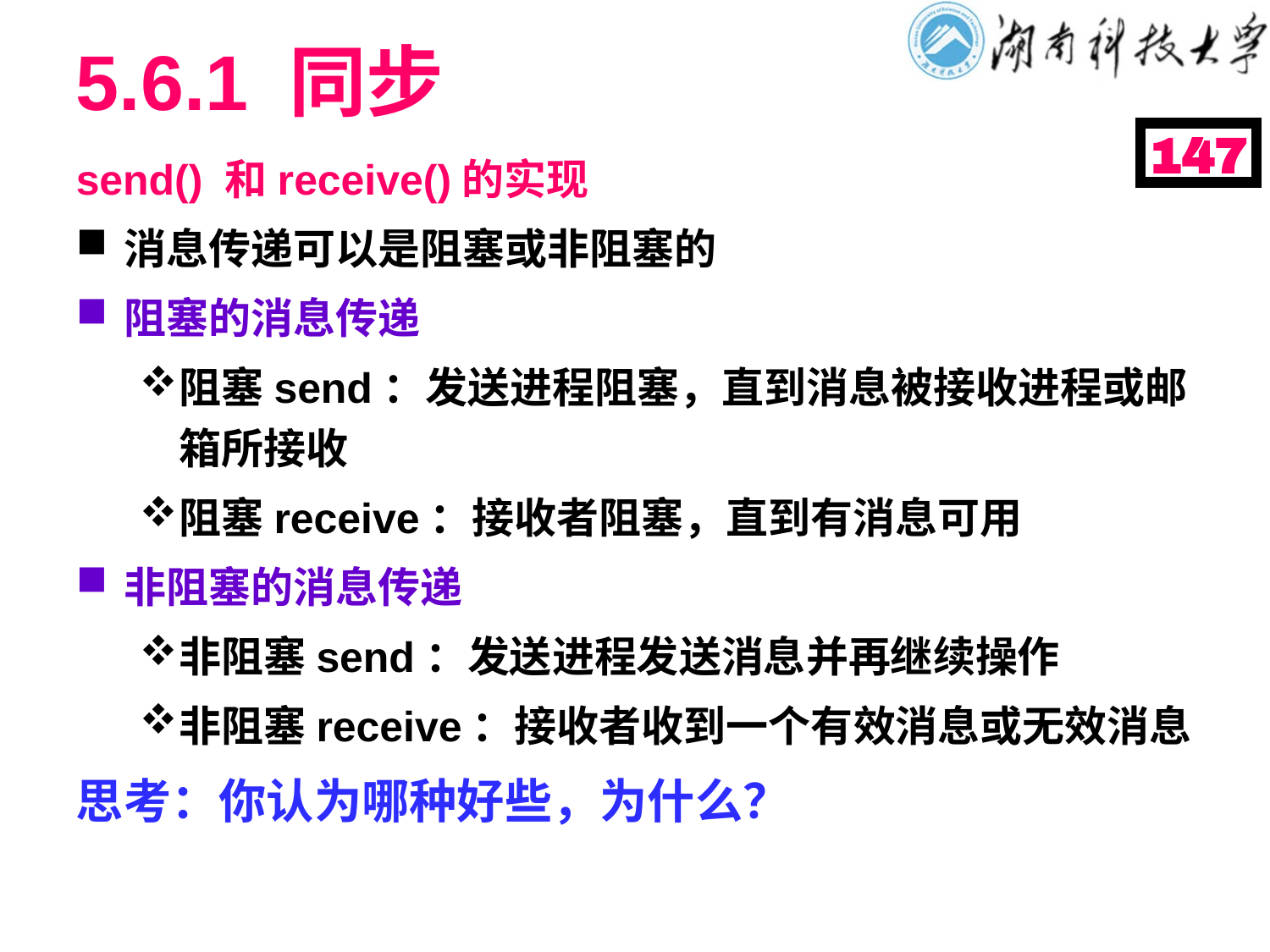

# 5.6.1 同步
147
send() 和receive()的实现
消息传递可以是阻塞或非阻塞的
阻塞的消息传递
阻塞send：发送进程阻塞，直到消息被接收进程或邮箱所接收
阻塞receive：接收者阻塞，直到有消息可用
非阻塞的消息传递
非阻塞send：发送进程发送消息并再继续操作
非阻塞receive：接收者收到一个有效消息或无效消息
思考：你认为哪种好些，为什么？